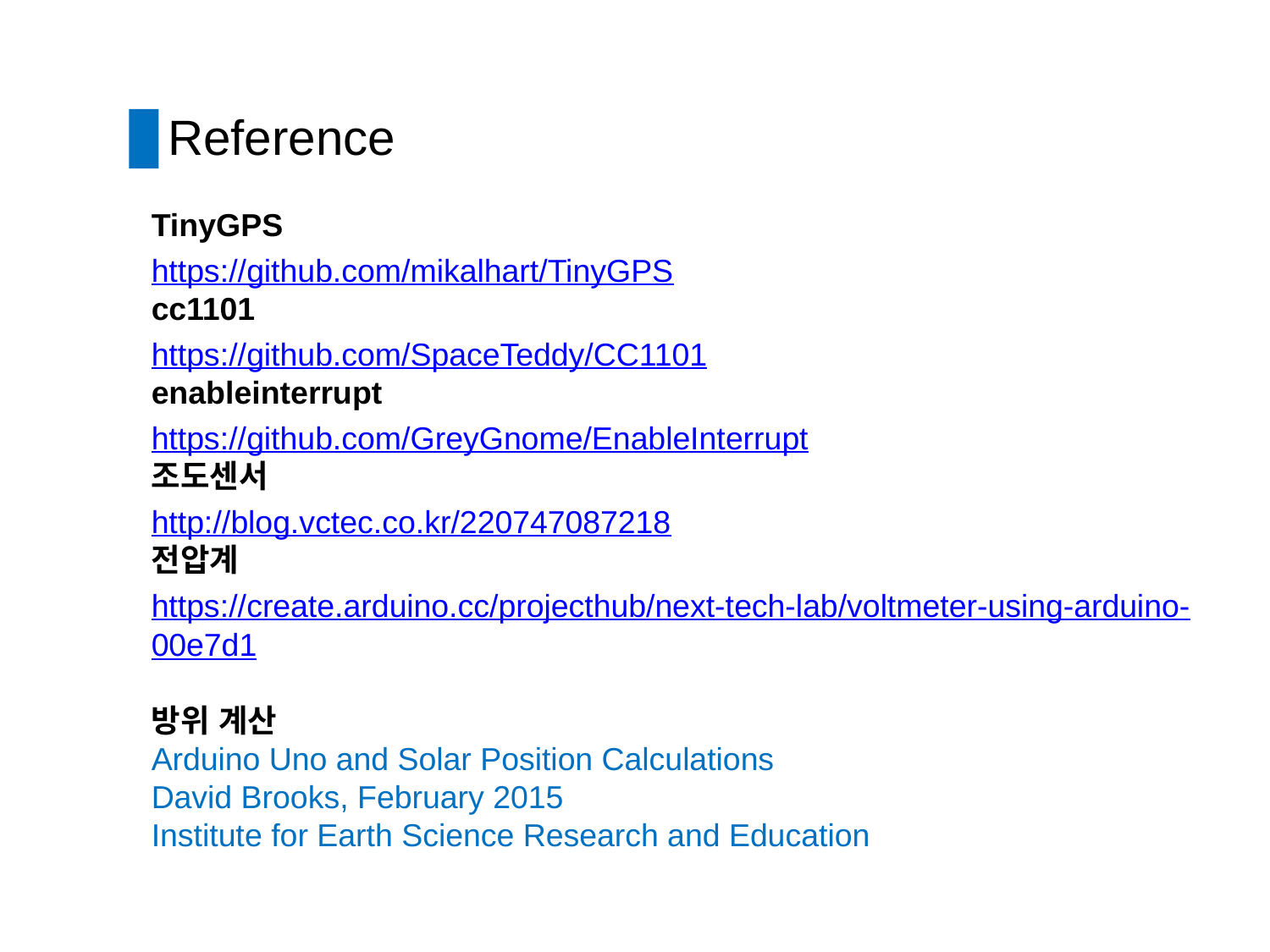

Reference

TinyGPS
https://github.com/mikalhart/TinyGPS
cc1101
https://github.com/SpaceTeddy/CC1101
enableinterrupt
https://github.com/GreyGnome/EnableInterrupt
조도센서
http://blog.vctec.co.kr/220747087218
전압계
https://create.arduino.cc/projecthub/next-tech-lab/voltmeter-using-arduino-00e7d1

방위 계산
Arduino Uno and Solar Position Calculations
David Brooks, February 2015
Institute for Earth Science Research and Education